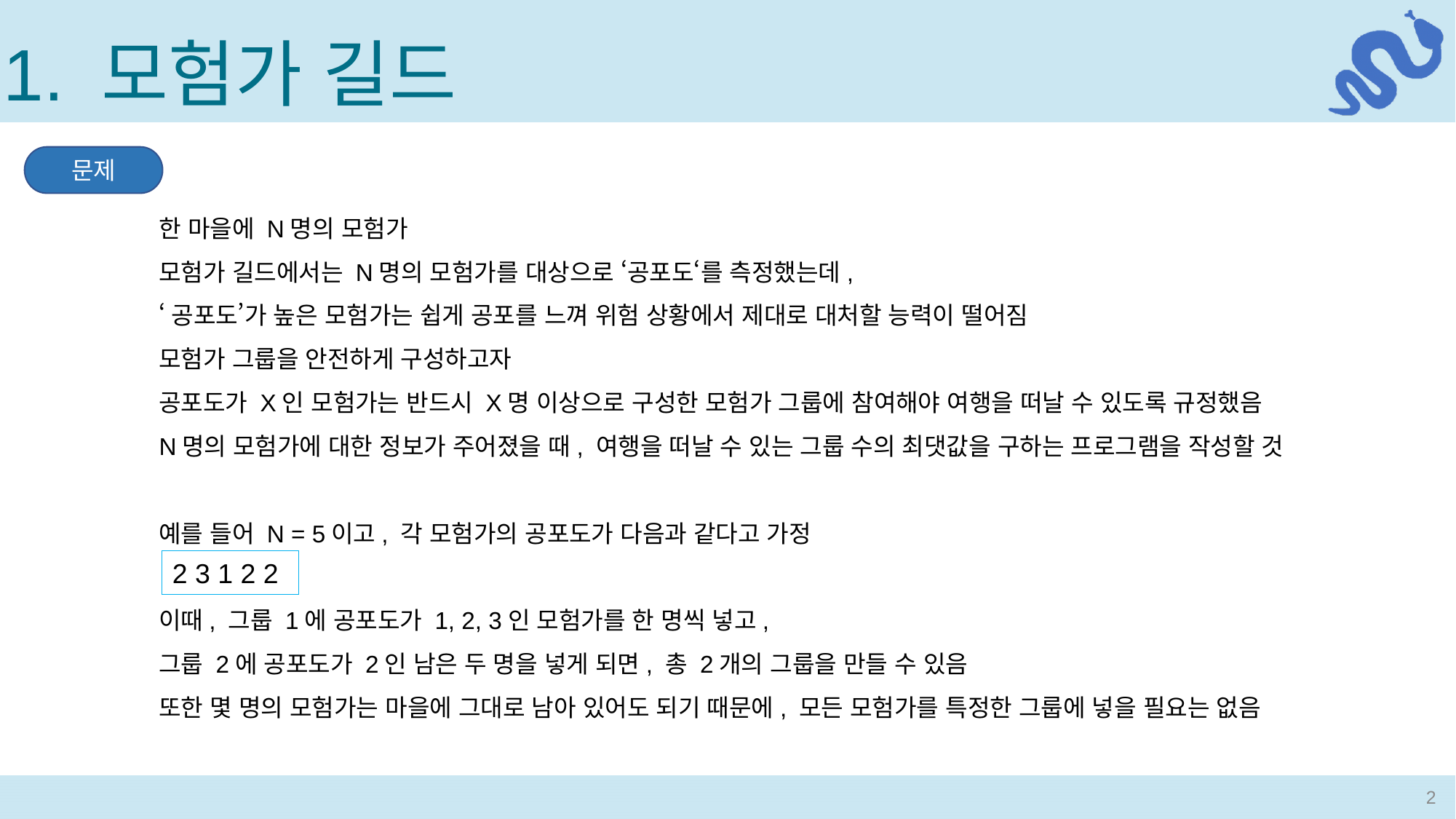

1. 모험가 길드
문제
한 마을에 N명의 모험가
모험가 길드에서는 N명의 모험가를 대상으로 ‘공포도‘를 측정했는데,
‘공포도’가 높은 모험가는 쉽게 공포를 느껴 위험 상황에서 제대로 대처할 능력이 떨어짐
모험가 그룹을 안전하게 구성하고자
공포도가 X인 모험가는 반드시 X명 이상으로 구성한 모험가 그룹에 참여해야 여행을 떠날 수 있도록 규정했음
N명의 모험가에 대한 정보가 주어졌을 때, 여행을 떠날 수 있는 그룹 수의 최댓값을 구하는 프로그램을 작성할 것

예를 들어 N = 5이고, 각 모험가의 공포도가 다음과 같다고 가정
이때, 그룹 1에 공포도가 1, 2, 3인 모험가를 한 명씩 넣고,
그룹 2에 공포도가 2인 남은 두 명을 넣게 되면, 총 2개의 그룹을 만들 수 있음
또한 몇 명의 모험가는 마을에 그대로 남아 있어도 되기 때문에, 모든 모험가를 특정한 그룹에 넣을 필요는 없음
2 3 1 2 2
2